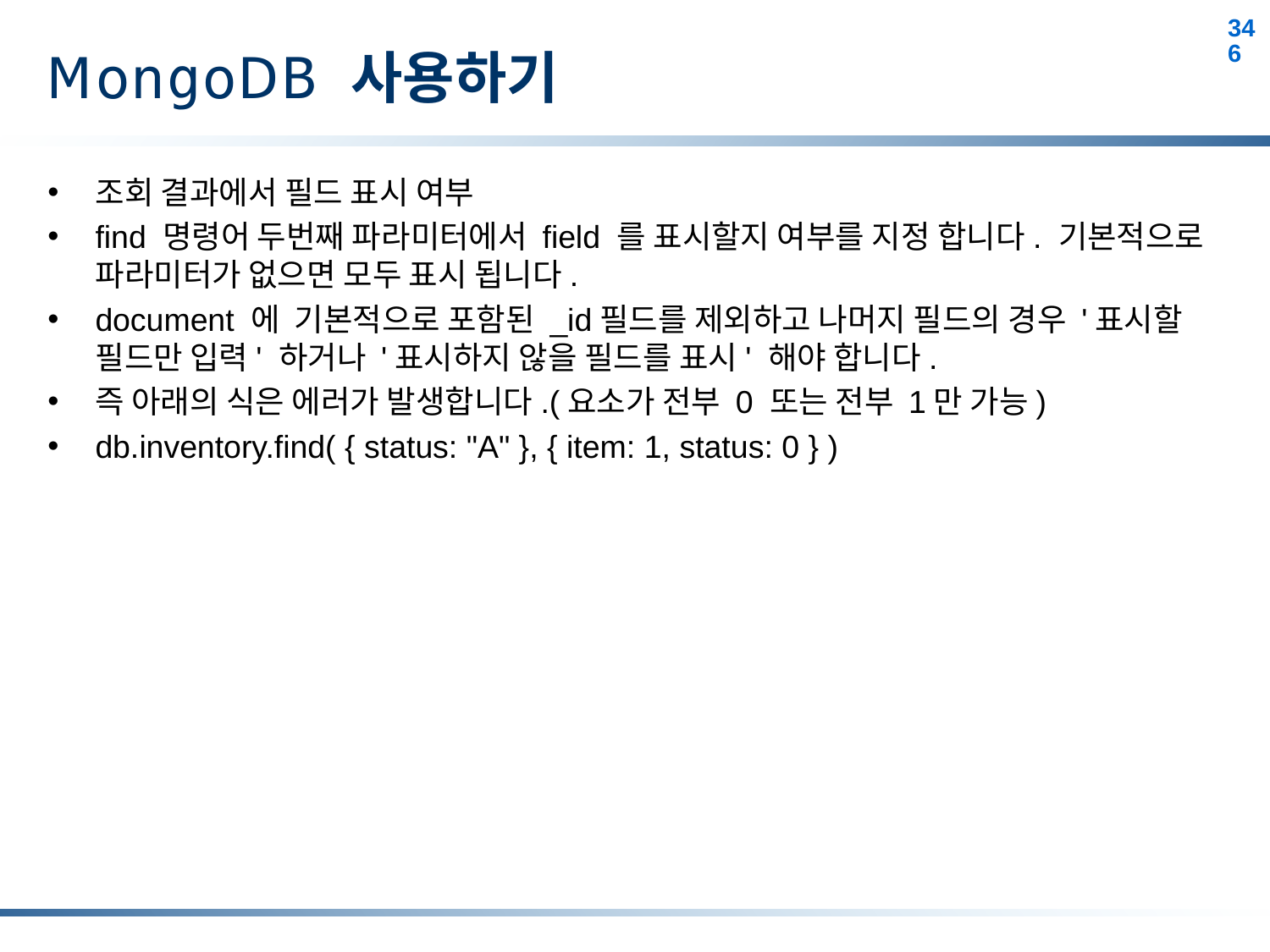

# MongoDB 사용하기
조회 결과에서 필드 표시 여부
find 명령어 두번째 파라미터에서 field 를 표시할지 여부를 지정 합니다. 기본적으로 파라미터가 없으면 모두 표시 됩니다.
document 에  기본적으로 포함된 _id필드를 제외하고 나머지 필드의 경우 '표시할 필드만 입력' 하거나 '표시하지 않을 필드를 표시' 해야 합니다.
즉 아래의 식은 에러가 발생합니다.(요소가 전부 0 또는 전부 1만 가능)
db.inventory.find( { status: "A" }, { item: 1, status: 0 } )